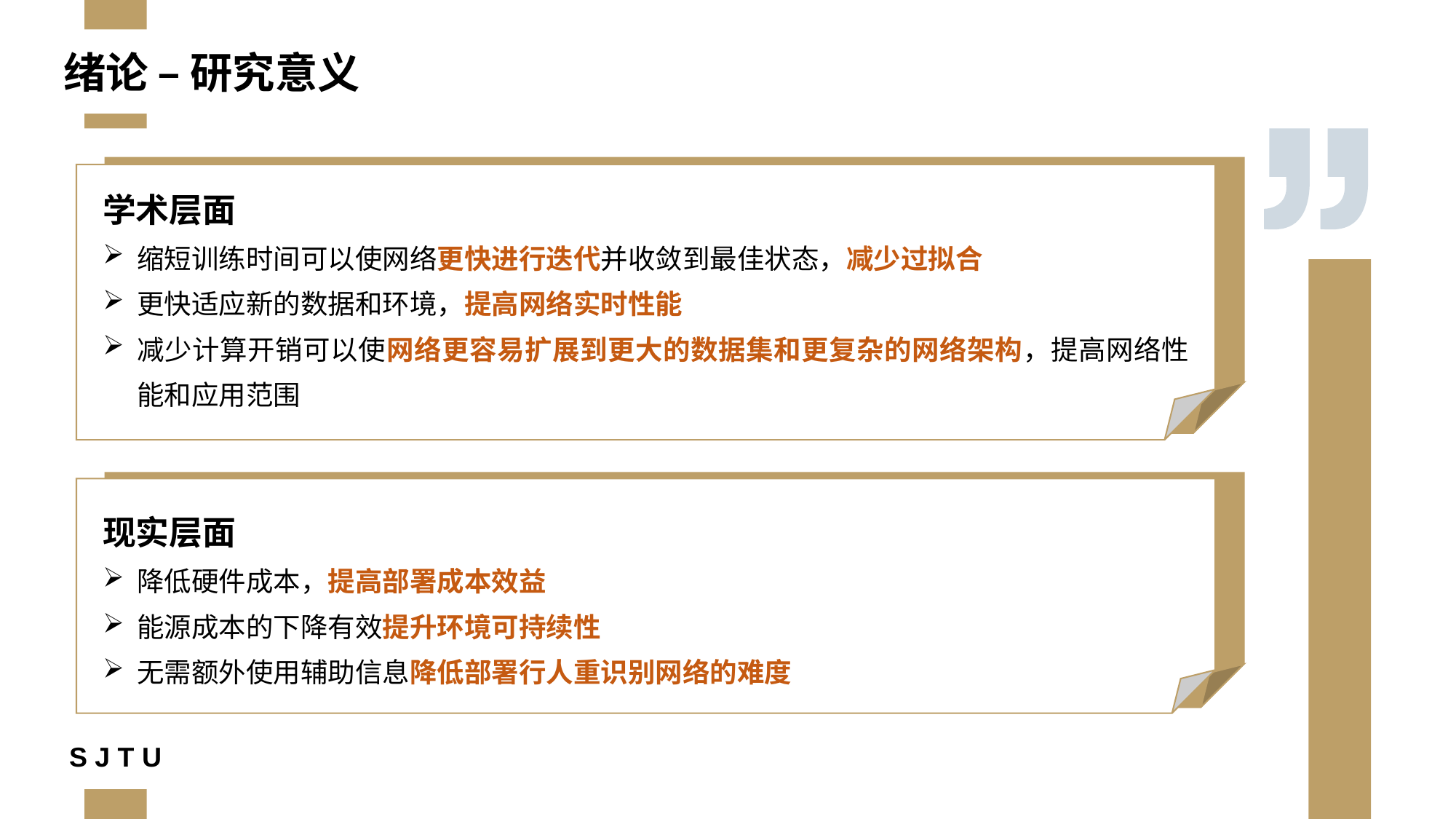

绪论 – 研究意义

学术层面
缩短训练时间可以使网络更快进行迭代并收敛到最佳状态，减少过拟合
更快适应新的数据和环境，提高网络实时性能
减少计算开销可以使网络更容易扩展到更大的数据集和更复杂的网络架构，提高网络性能和应用范围

现实层面
降低硬件成本，提高部署成本效益
能源成本的下降有效提升环境可持续性
无需额外使用辅助信息降低部署行人重识别网络的难度